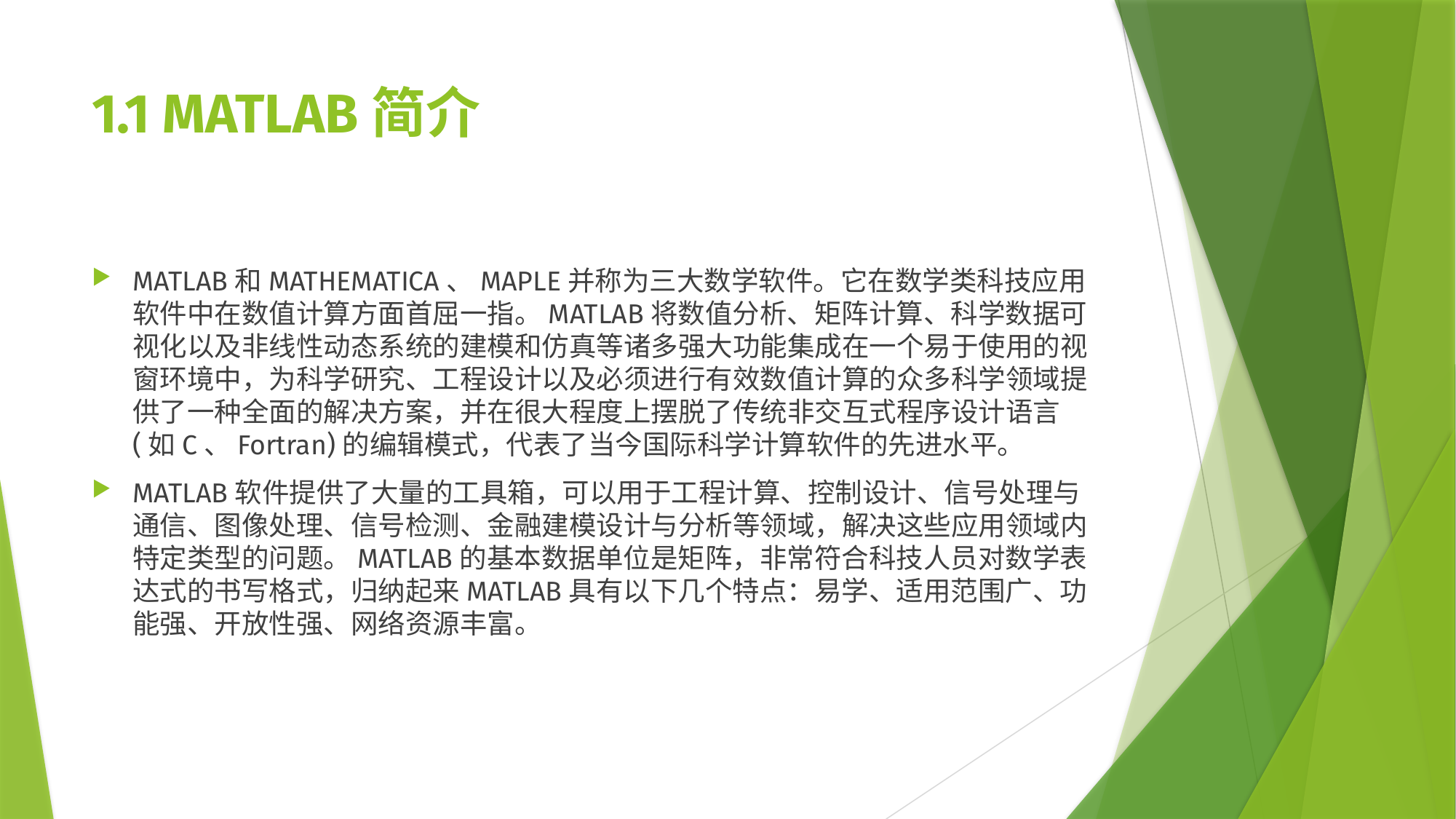

# 1.1 MATLAB简介
MATLAB和MATHEMATICA、MAPLE并称为三大数学软件。它在数学类科技应用软件中在数值计算方面首屈一指。MATLAB将数值分析、矩阵计算、科学数据可视化以及非线性动态系统的建模和仿真等诸多强大功能集成在一个易于使用的视窗环境中，为科学研究、工程设计以及必须进行有效数值计算的众多科学领域提供了一种全面的解决方案，并在很大程度上摆脱了传统非交互式程序设计语言(如C、Fortran)的编辑模式，代表了当今国际科学计算软件的先进水平。
MATLAB软件提供了大量的工具箱，可以用于工程计算、控制设计、信号处理与通信、图像处理、信号检测、金融建模设计与分析等领域，解决这些应用领域内特定类型的问题。MATLAB的基本数据单位是矩阵，非常符合科技人员对数学表达式的书写格式，归纳起来MATLAB具有以下几个特点：易学、适用范围广、功能强、开放性强、网络资源丰富。